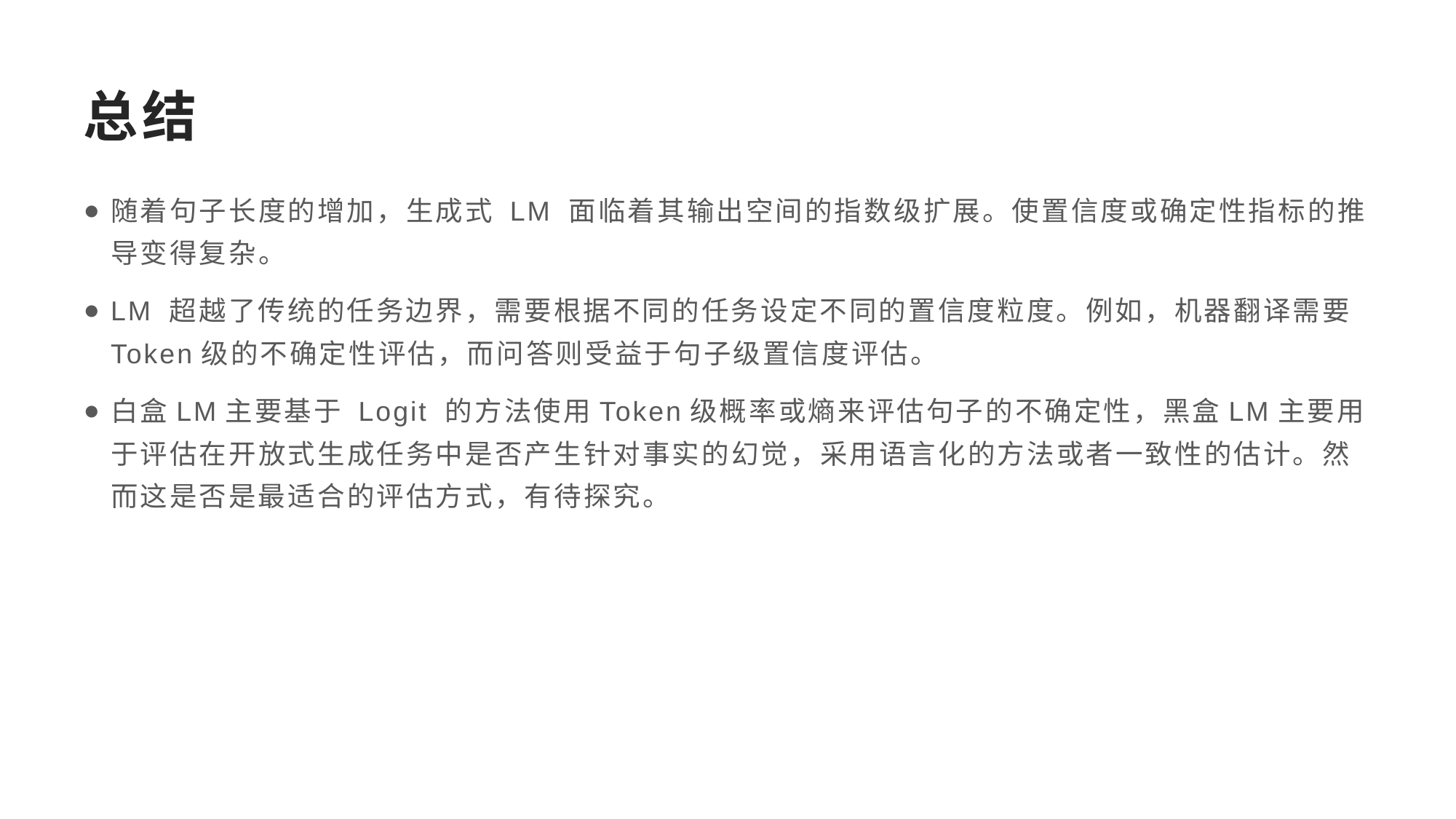

# 总结
随着句子长度的增加，生成式 LM 面临着其输出空间的指数级扩展。使置信度或确定性指标的推导变得复杂。
LM 超越了传统的任务边界，需要根据不同的任务设定不同的置信度粒度。例如，机器翻译需要Token级的不确定性评估，而问答则受益于句子级置信度评估。
白盒LM主要基于 Logit 的方法使用Token级概率或熵来评估句子的不确定性，黑盒LM主要用于评估在开放式生成任务中是否产生针对事实的幻觉，采用语言化的方法或者一致性的估计。然而这是否是最适合的评估方式，有待探究。